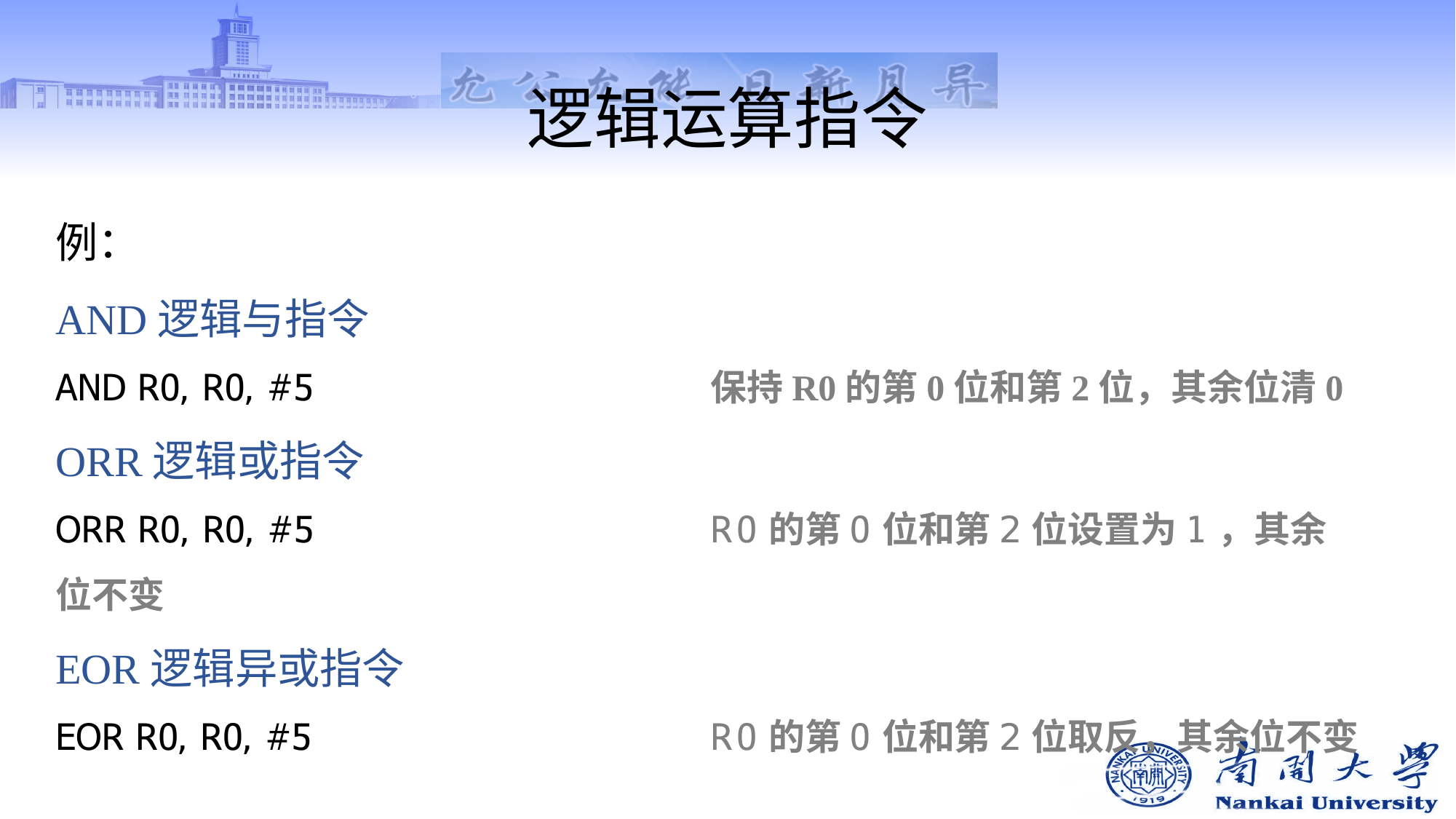

# 逻辑运算指令
例：
AND逻辑与指令
AND R0, R0, #5			 	保持R0的第0位和第2位，其余位清0
ORR逻辑或指令
ORR R0, R0, #5				R0的第0位和第2位设置为1，其余位不变
EOR逻辑异或指令
EOR R0, R0, #5				R0的第0位和第2位取反，其余位不变